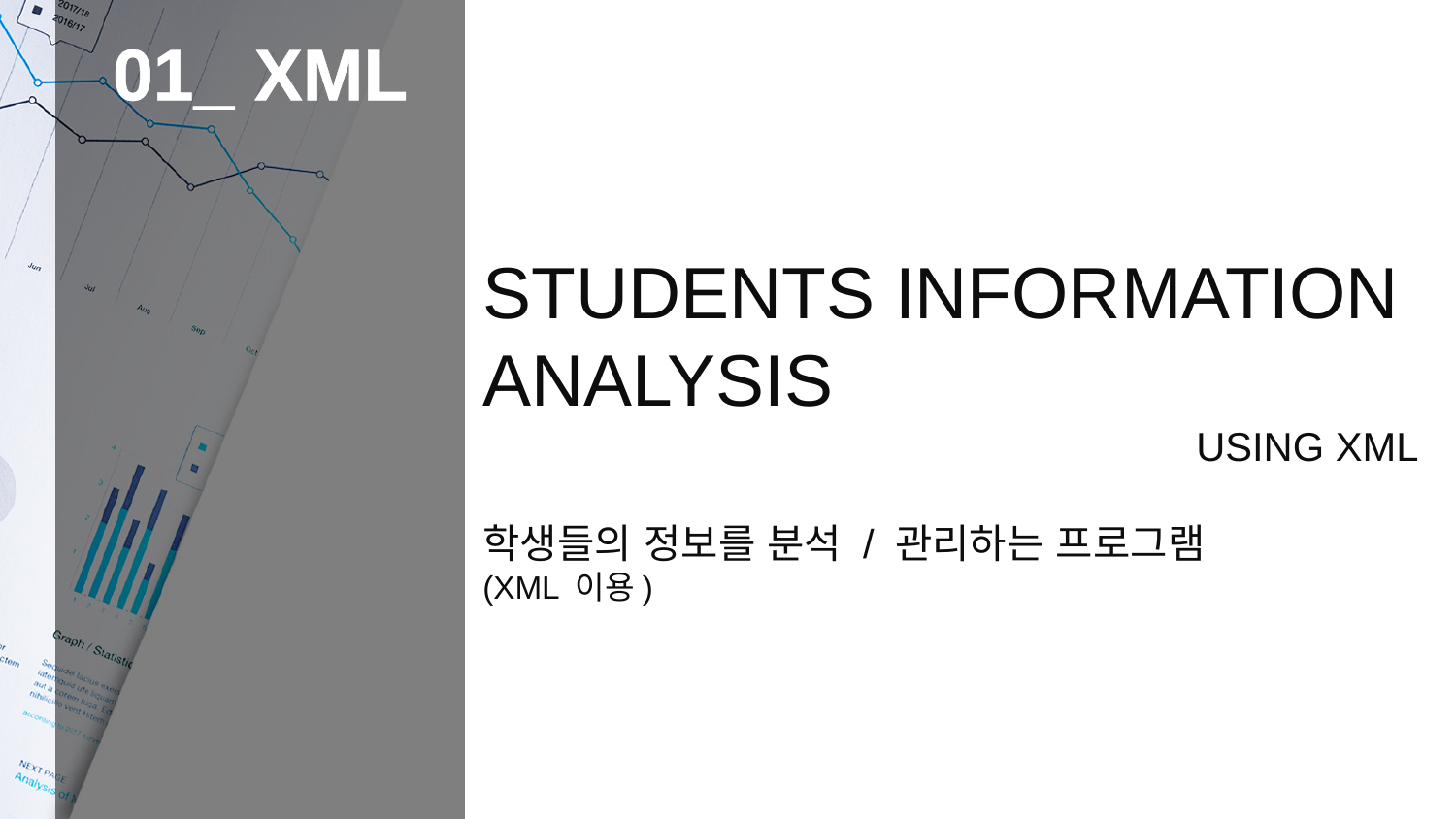

01_ XML
STUDENTS INFORMATION
ANALYSIS
USING XML

학생들의 정보를 분석 / 관리하는 프로그램
(XML 이용)